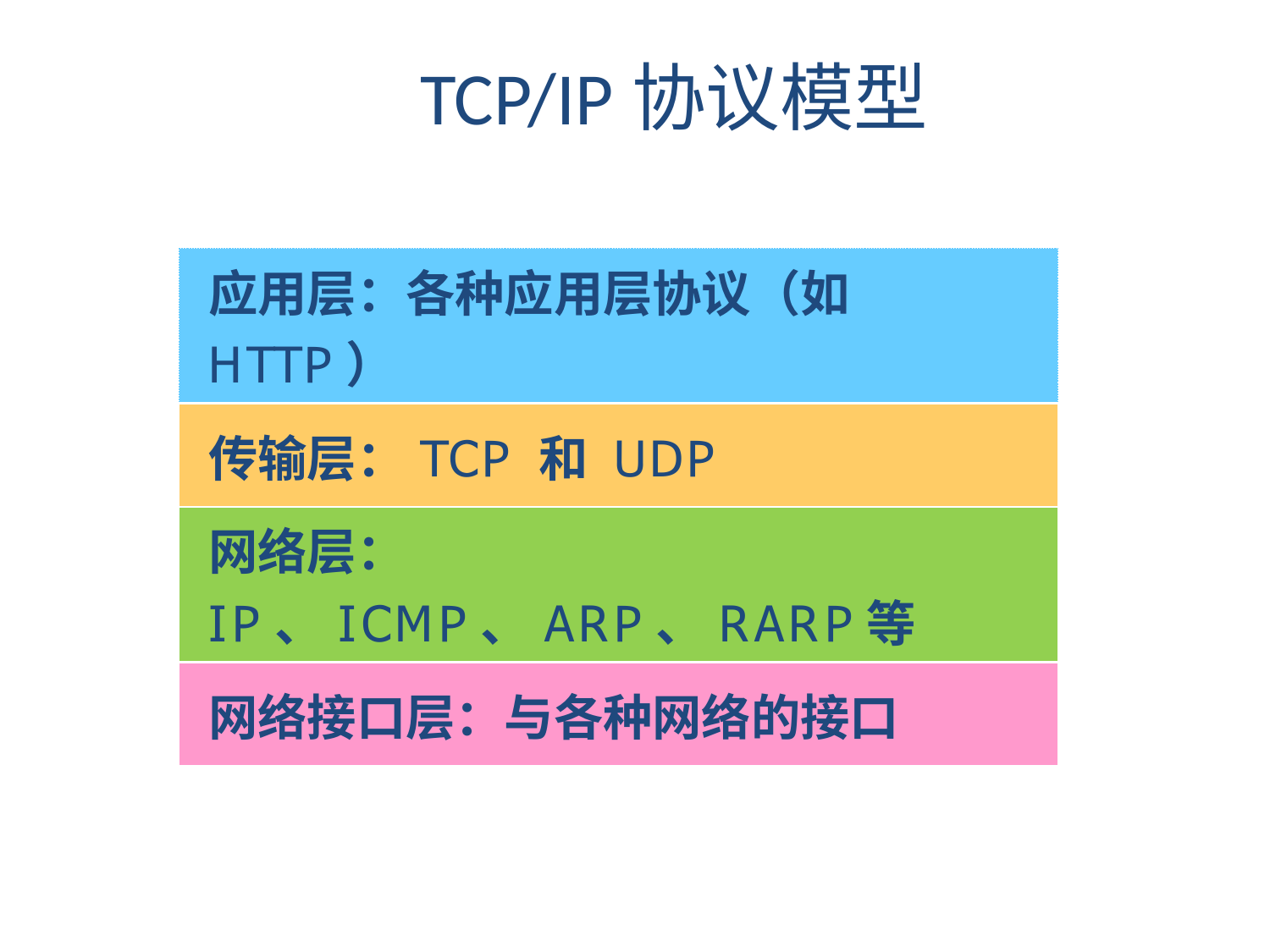

TCP/IP协议模型
| 应用层：各种应用层协议（如HTTP） |
| --- |
| 传输层：TCP 和 UDP |
| 网络层：IP、ICMP、ARP、RARP等 |
| 网络接口层：与各种网络的接口 |